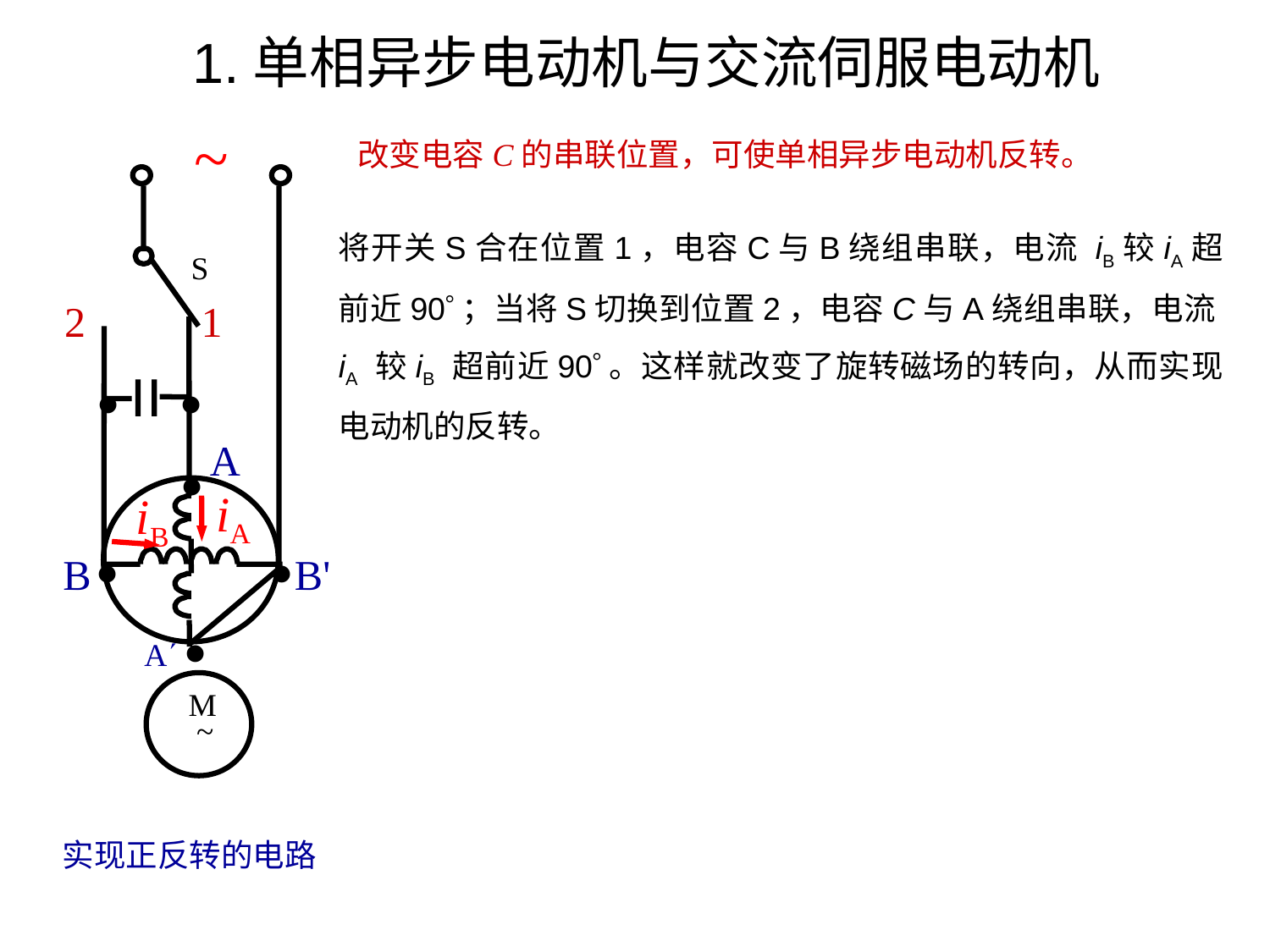

1.单相异步电动机与交流伺服电动机
~

S

2
1

•
•

A
•

iA

iB

•

•

B
B'

•

A′

改变电容C的串联位置，可使单相异步电动机反转。
将开关S合在位置1，电容C与B绕组串联，电流 iB较iA超前近90°；当将S切换到位置2，电容C与A绕组串联，电流iA 较iB 超前近90°。这样就改变了旋转磁场的转向，从而实现电动机的反转。
M
 ~
实现正反转的电路